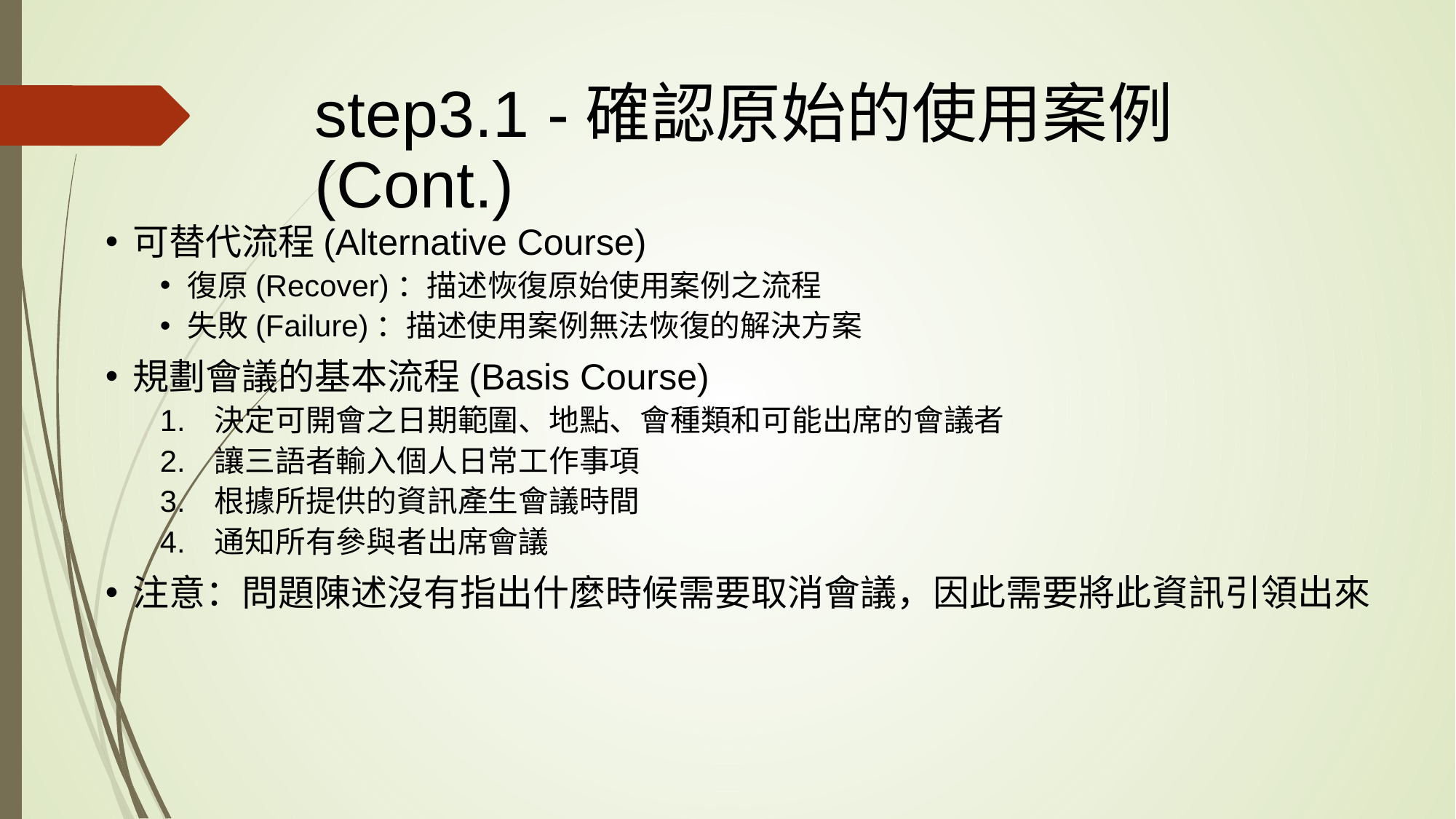

11
# step3.1 -確認原始的使用案例(Cont.)
可替代流程(Alternative Course)
復原(Recover)：描述恢復原始使用案例之流程
失敗(Failure)：描述使用案例無法恢復的解決方案
規劃會議的基本流程(Basis Course)
決定可開會之日期範圍、地點、會種類和可能出席的會議者
讓三語者輸入個人日常工作事項
根據所提供的資訊產生會議時間
通知所有參與者出席會議
注意：問題陳述沒有指出什麼時候需要取消會議，因此需要將此資訊引領出來